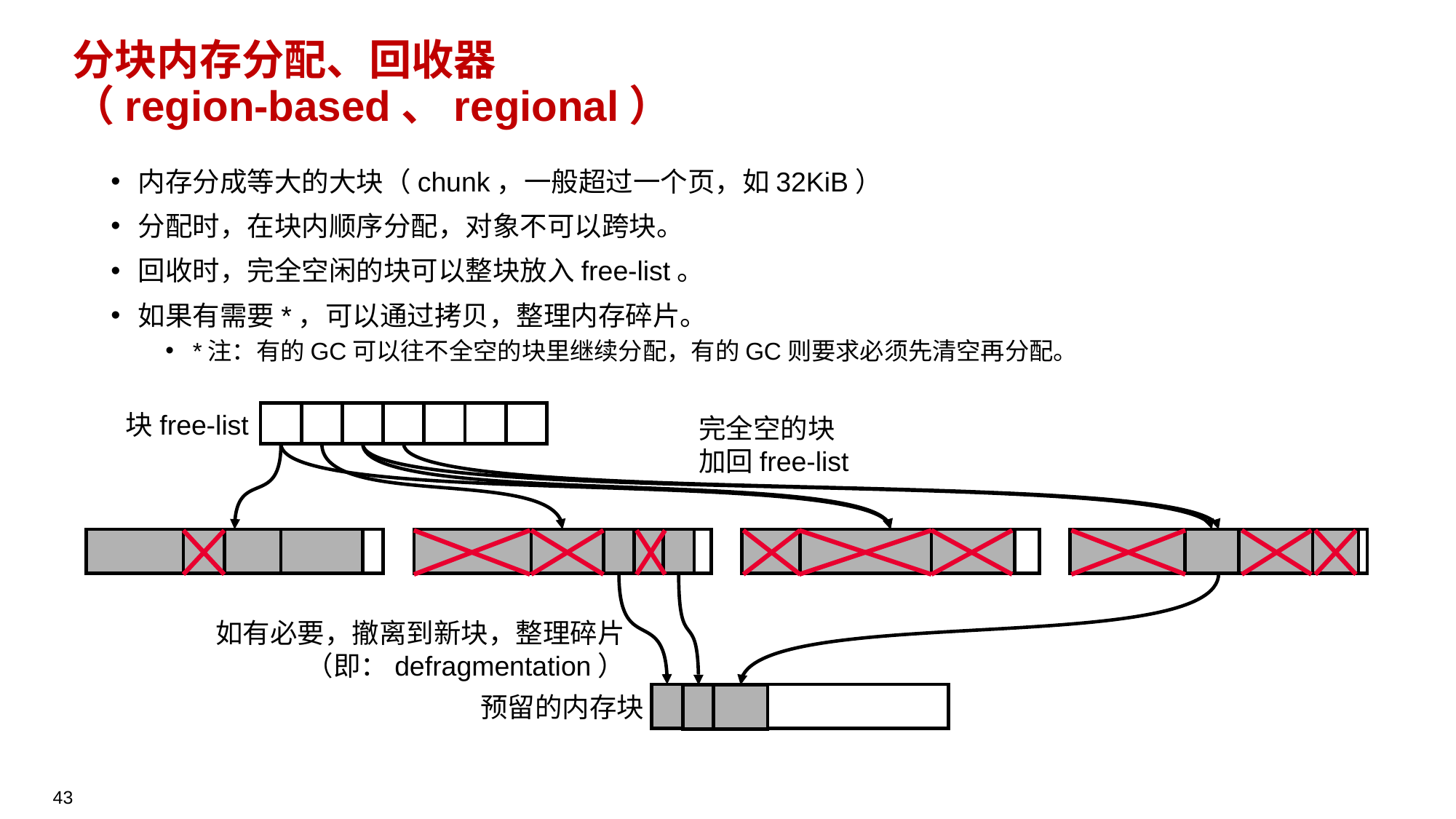

# 分块内存分配、回收器 （region-based、regional）
内存分成等大的大块（chunk，一般超过一个页，如32KiB）
分配时，在块内顺序分配，对象不可以跨块。
回收时，完全空闲的块可以整块放入free-list。
如果有需要*，可以通过拷贝，整理内存碎片。
*注：有的GC可以往不全空的块里继续分配，有的GC则要求必须先清空再分配。

块free-list
完全空的块
加回free-list

如有必要，撤离到新块，整理碎片
（即：defragmentation）

预留的内存块